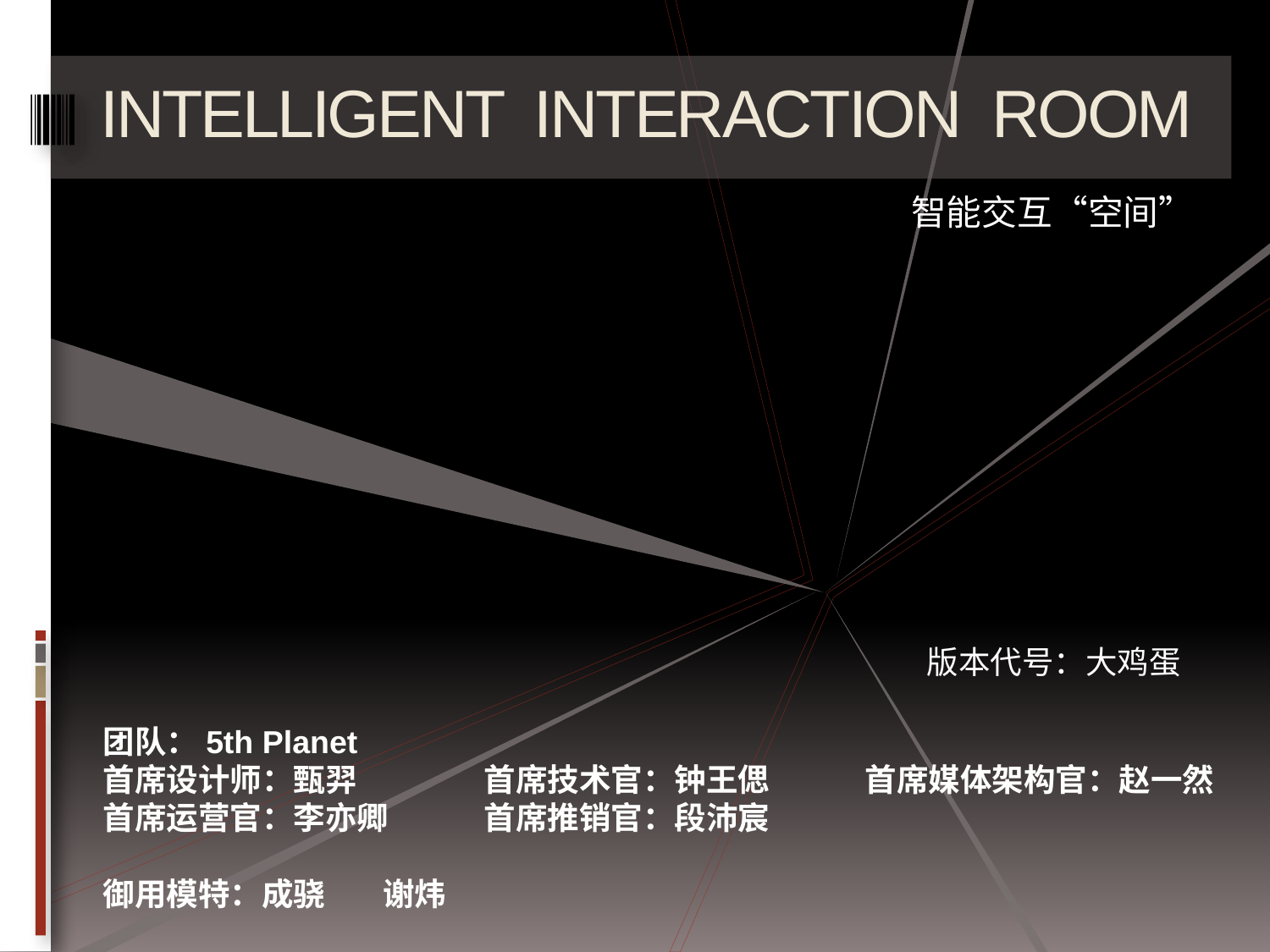

# INTELLIGENT  INTERACTION  ROOM
智能交互“空间”
版本代号：大鸡蛋
团队：5th Planet
首席设计师：甄羿	首席技术官：钟王偲	首席媒体架构官：赵一然
首席运营官：李亦卿	首席推销官：段沛宸

御用模特：成骁        谢炜